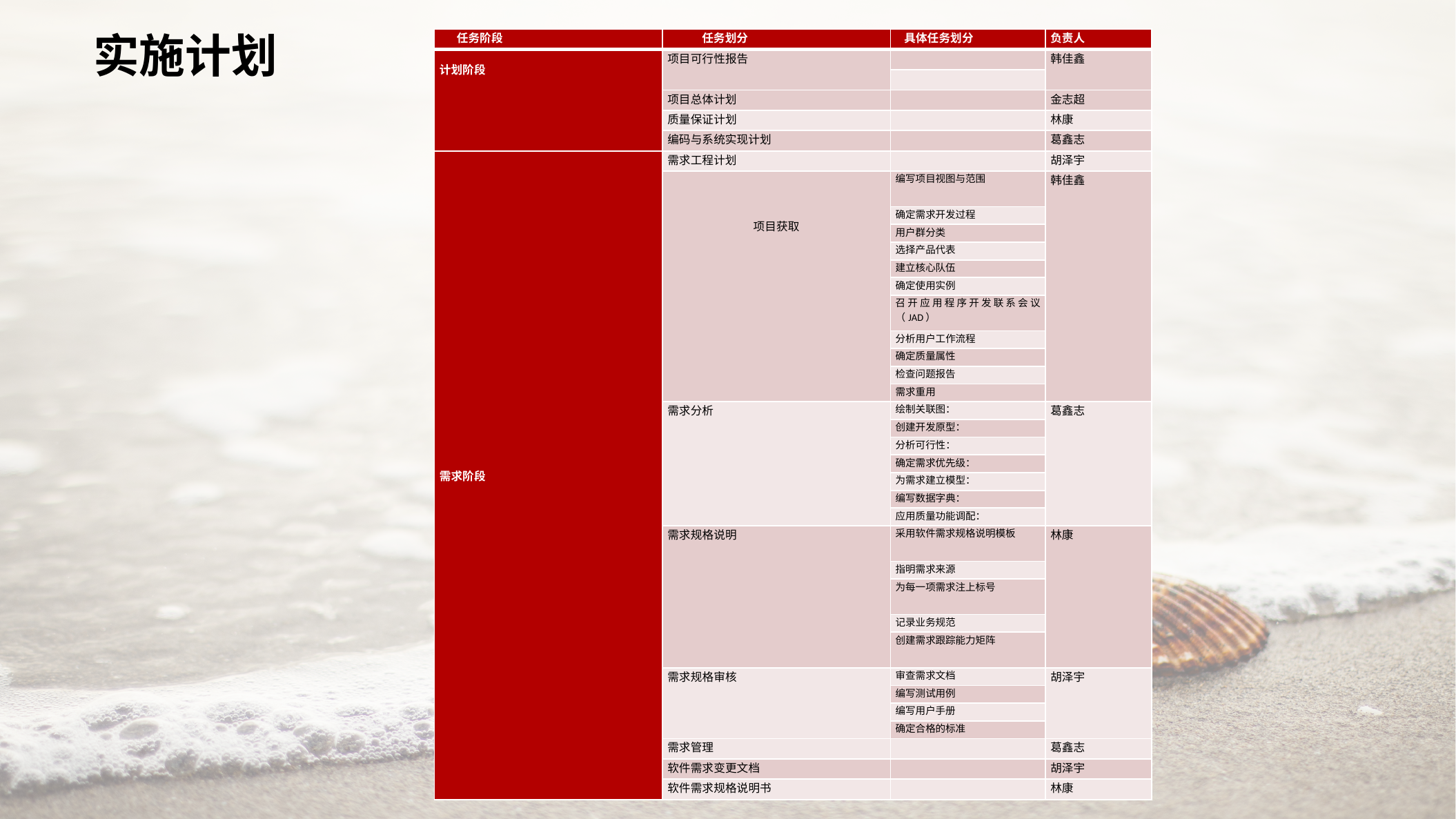

实施计划
| 任务阶段 | 任务划分 | 具体任务划分 | 负责人 |
| --- | --- | --- | --- |
| 计划阶段 | 项目可行性报告 |  | 韩佳鑫 |
|  |  |  |  |
|  | 项目总体计划 |  | 金志超 |
|  | 质量保证计划 |  | 林康 |
|  | 编码与系统实现计划 |  | 葛鑫志 |
| 需求阶段 | 需求工程计划 |  | 胡泽宇 |
|  | 项目获取 | 编写项目视图与范围 | 韩佳鑫 |
|  |  | 确定需求开发过程 |  |
|  |  | 用户群分类 |  |
|  |  | 选择产品代表 |  |
|  |  | 建立核心队伍 |  |
|  |  | 确定使用实例 |  |
|  |  | 召开应用程序开发联系会议（JAD） |  |
|  |  | 分析用户工作流程 |  |
|  |  | 确定质量属性 |  |
|  |  | 检查问题报告 |  |
|  |  | 需求重用 |  |
|  | 需求分析 | 绘制关联图： | 葛鑫志 |
|  |  | 创建开发原型： |  |
|  |  | 分析可行性： |  |
|  |  | 确定需求优先级： |  |
|  |  | 为需求建立模型： |  |
|  |  | 编写数据字典： |  |
|  |  | 应用质量功能调配： |  |
|  | 需求规格说明 | 采用软件需求规格说明模板 | 林康 |
|  |  | 指明需求来源 |  |
|  |  | 为每一项需求注上标号 |  |
|  |  | 记录业务规范 |  |
|  |  | 创建需求跟踪能力矩阵 |  |
|  | 需求规格审核 | 审查需求文档 | 胡泽宇 |
|  |  | 编写测试用例 |  |
|  |  | 编写用户手册 |  |
|  |  | 确定合格的标准 |  |
|  | 需求管理 |  | 葛鑫志 |
|  | 软件需求变更文档 |  | 胡泽宇 |
|  | 软件需求规格说明书 |  | 林康 |